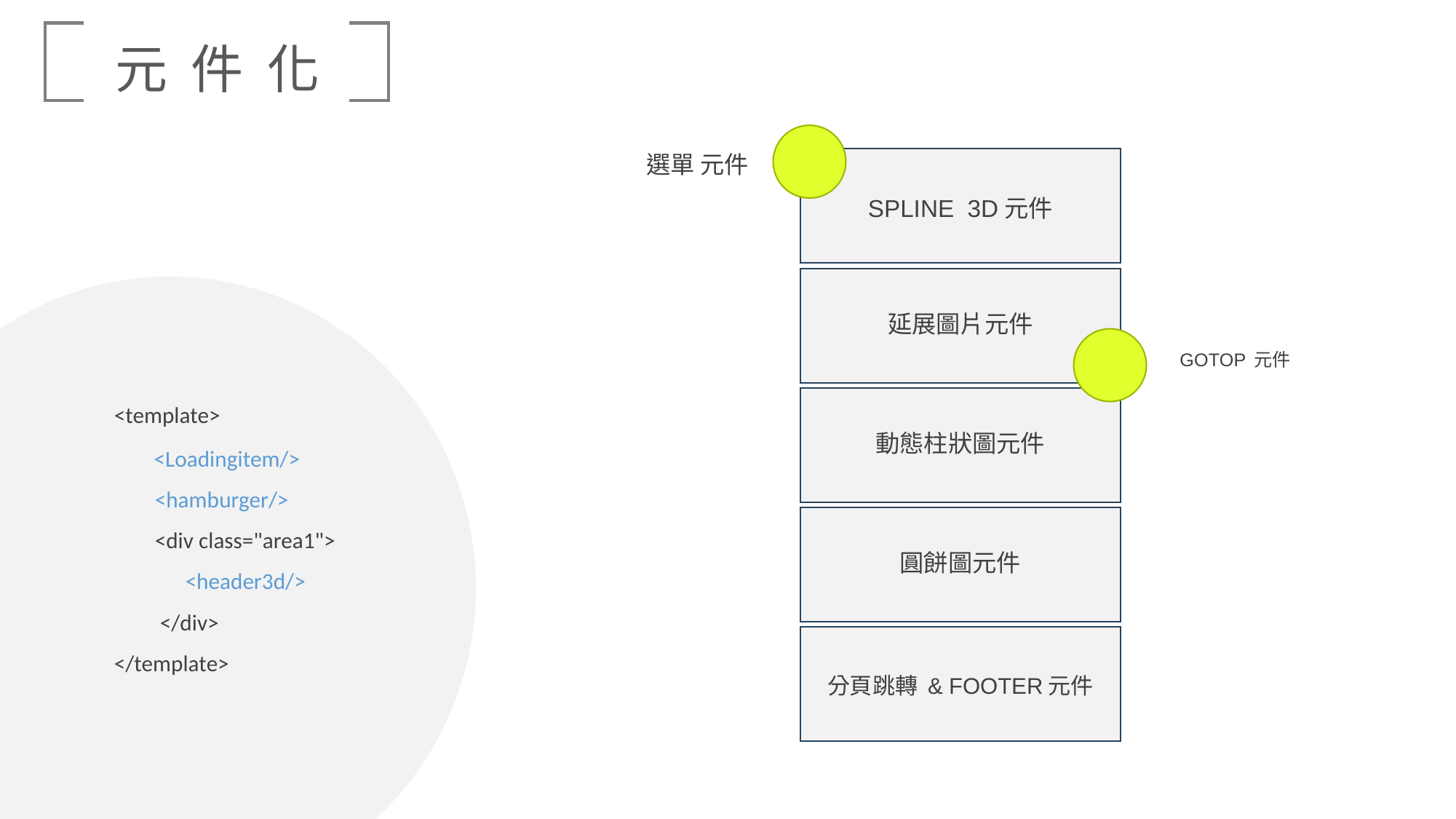

元  件  化

選單 元件

SPLINE  3D元件
延展圖片元件

GOTOP 元件
動態柱狀圖元件
圓餅圖元件
分頁跳轉 & FOOTER元件

<template>
   <Loadingitem/>
        <hamburger/>
        <div class="area1">
              <header3d/>
         </div>
</template>